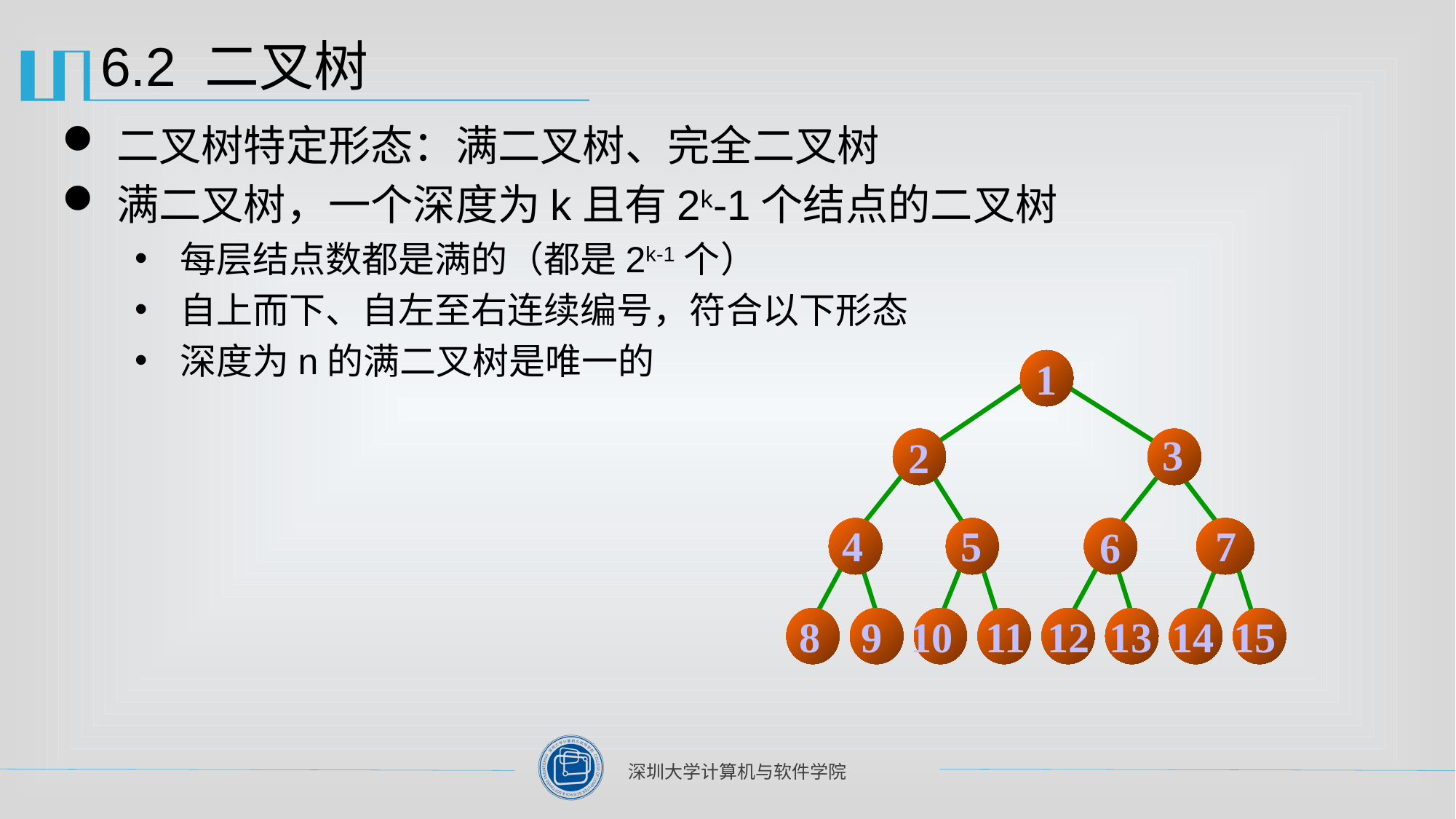

# 6.2 二叉树
二叉树特定形态：满二叉树、完全二叉树
满二叉树，一个深度为k且有2k-1个结点的二叉树
每层结点数都是满的（都是2k-1个）
自上而下、自左至右连续编号，符合以下形态
深度为n的满二叉树是唯一的
1

3
2

4
5
7

6

8
9
10
11
12
13
14
15

16